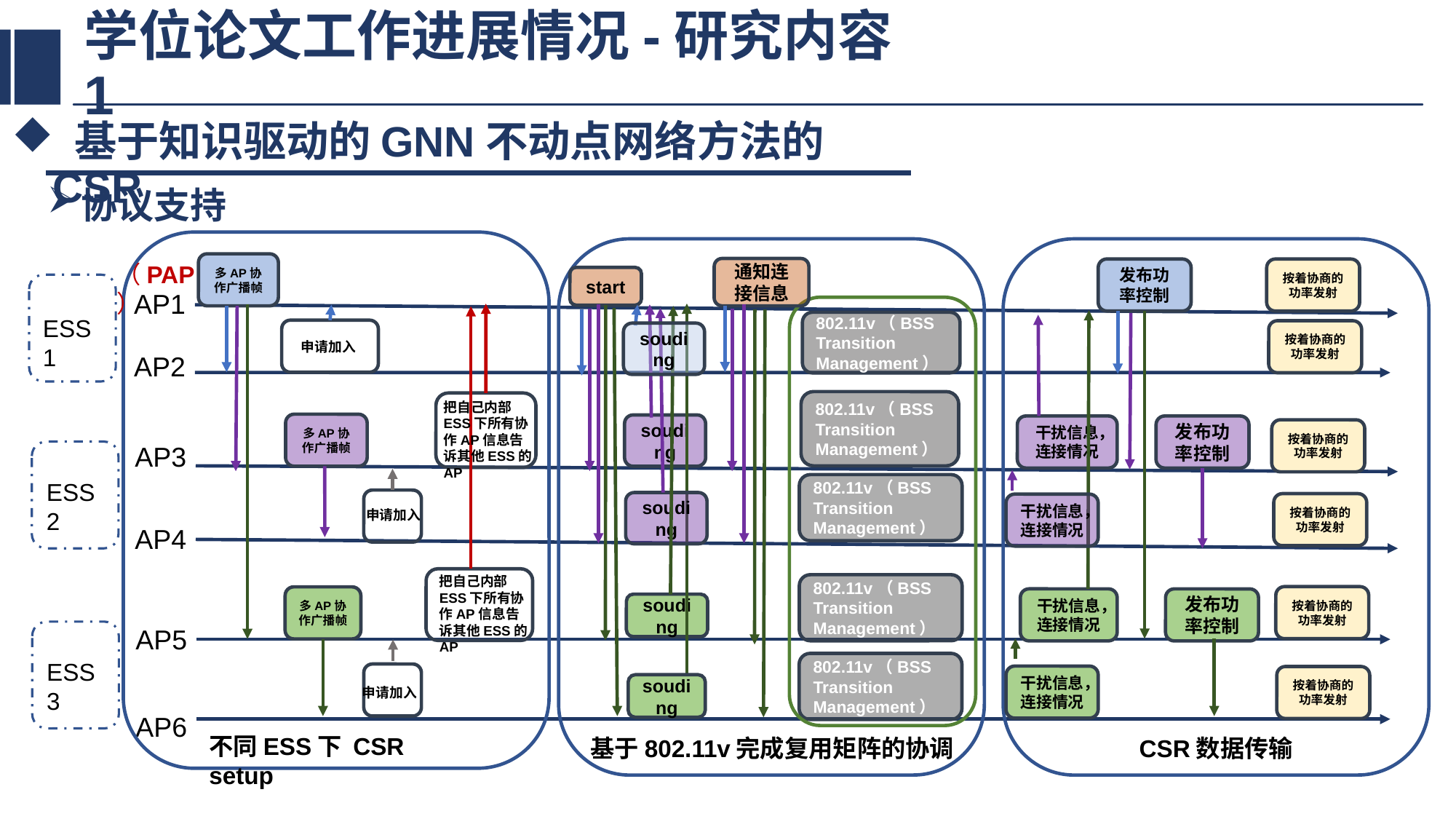

# 学位论文工作进展情况-研究内容1
 基于知识驱动的GNN不动点网络方法的CSR
协议支持

多AP协作广播帧
（PAP）
通知连接信息
发布功率控制
按着协商的功率发射
start

AP1

ESS1
802.11v（BSS Transition Management）

按着协商的功率发射
souding
申请加入
AP2
802.11v（BSS Transition Management）

把自己内部ESS下所有协作AP信息告诉其他ESS的AP
多AP协作广播帧
souding
干扰信息，连接情况
发布功率控制
按着协商的功率发射
AP3

ESS2
802.11v（BSS Transition Management）

souding
按着协商的功率发射
干扰信息，连接情况
申请加入
AP4
把自己内部ESS下所有协作AP信息告诉其他ESS的AP

802.11v（BSS Transition Management）
按着协商的功率发射
多AP协作广播帧
干扰信息，连接情况
发布功率控制
souding
AP5

ESS3
802.11v（BSS Transition Management）

干扰信息，连接情况
按着协商的功率发射
souding
申请加入
AP6
不同ESS下 CSR setup
CSR数据传输
基于802.11v完成复用矩阵的协调
37